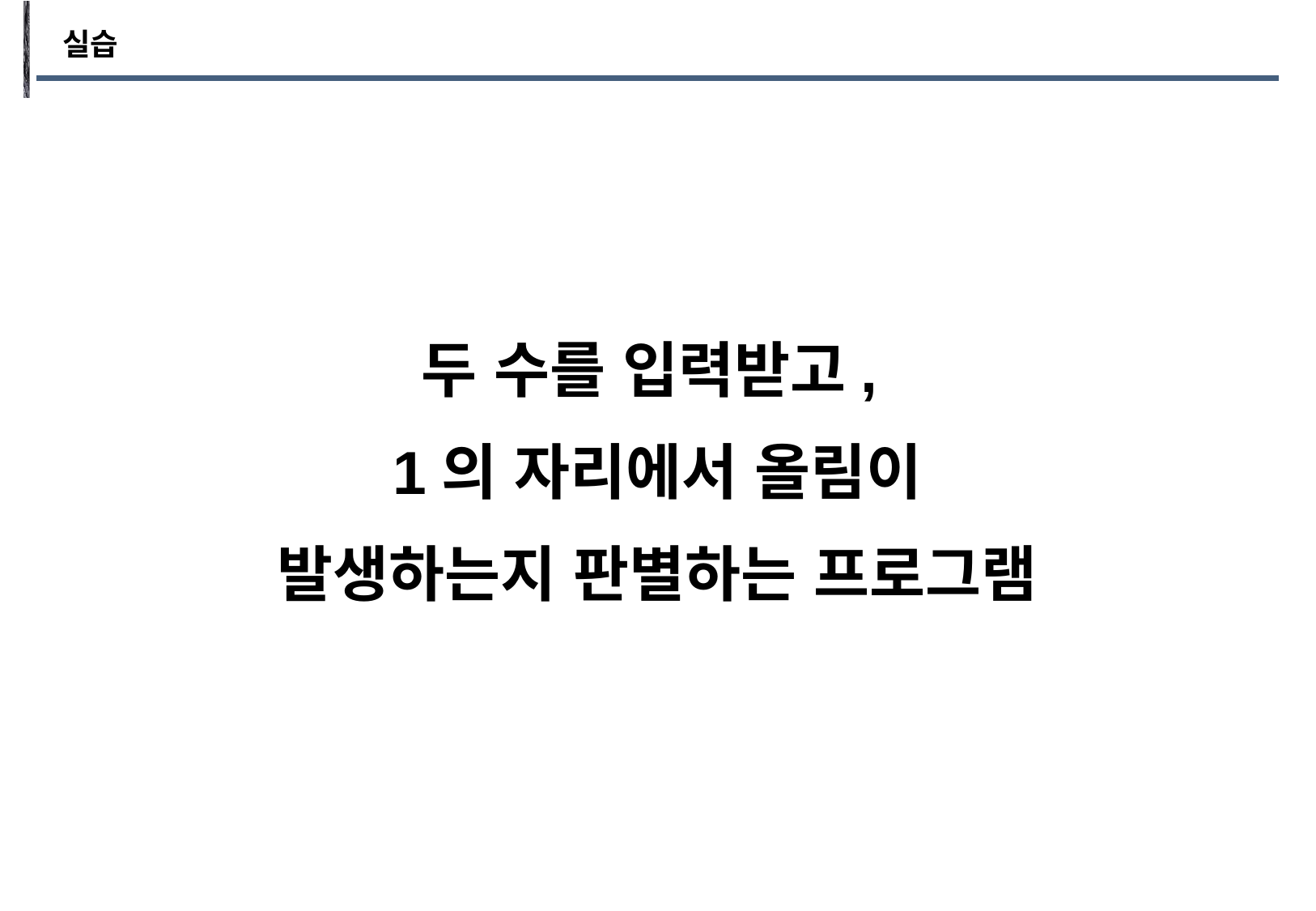

실습

두 수를 입력받고,
1의 자리에서 올림이
발생하는지 판별하는 프로그램